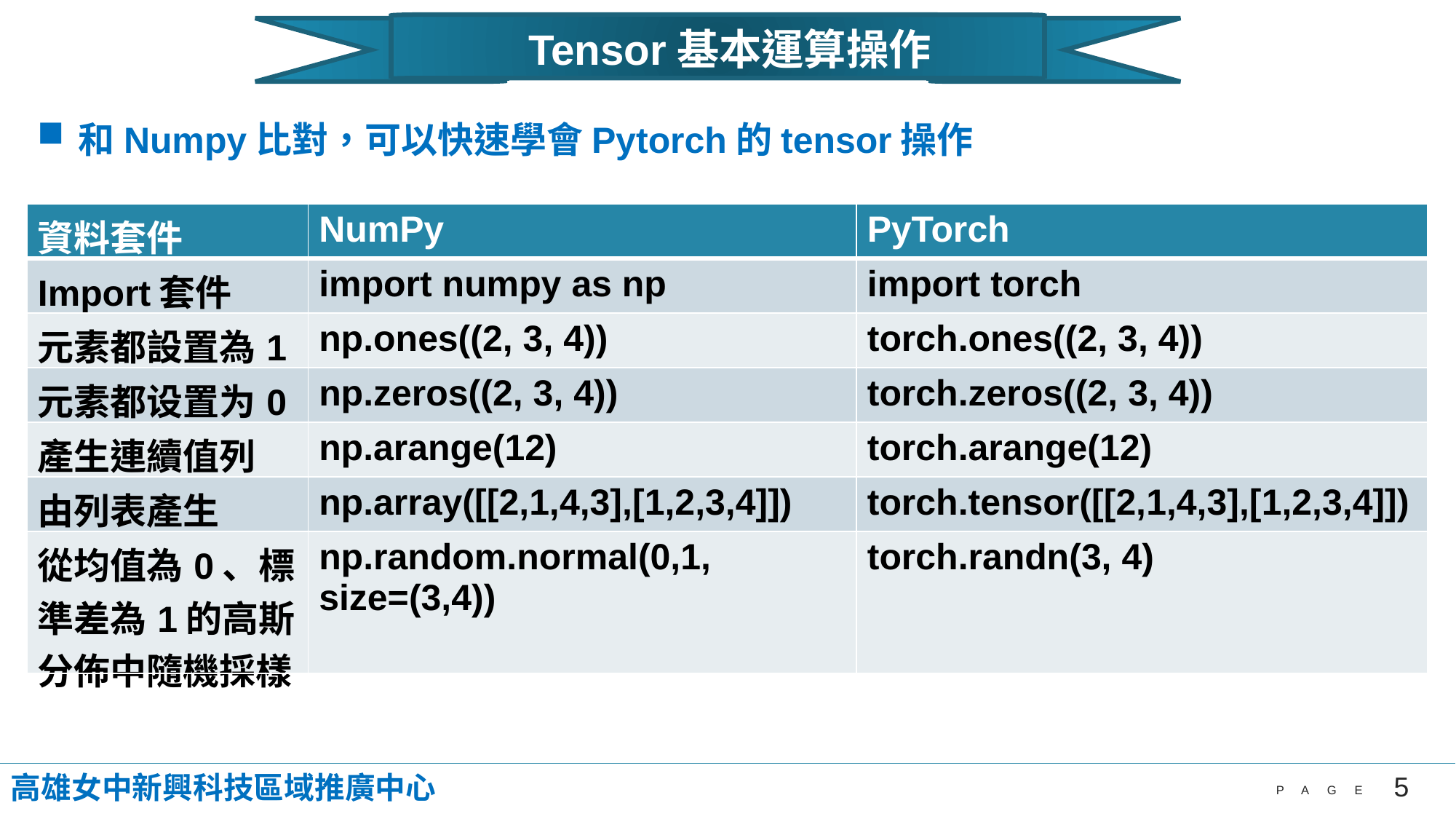

Tensor基本運算操作
和Numpy比對，可以快速學會Pytorch的tensor操作
| 資料套件 | NumPy | PyTorch |
| --- | --- | --- |
| Import套件 | import numpy as np | import torch |
| 元素都設置為1 | np.ones((2, 3, 4)) | torch.ones((2, 3, 4)) |
| 元素都设置为0 | np.zeros((2, 3, 4)) | torch.zeros((2, 3, 4)) |
| 產生連續值列 | np.arange(12) | torch.arange(12) |
| 由列表產生 | np.array([[2,1,4,3],[1,2,3,4]]) | torch.tensor([[2,1,4,3],[1,2,3,4]]) |
| 從均值為0、標準差為1的高斯分佈中隨機採樣 | np.random.normal(0,1, size=(3,4)) | torch.randn(3, 4) |
高雄女中新興科技區域推廣中心